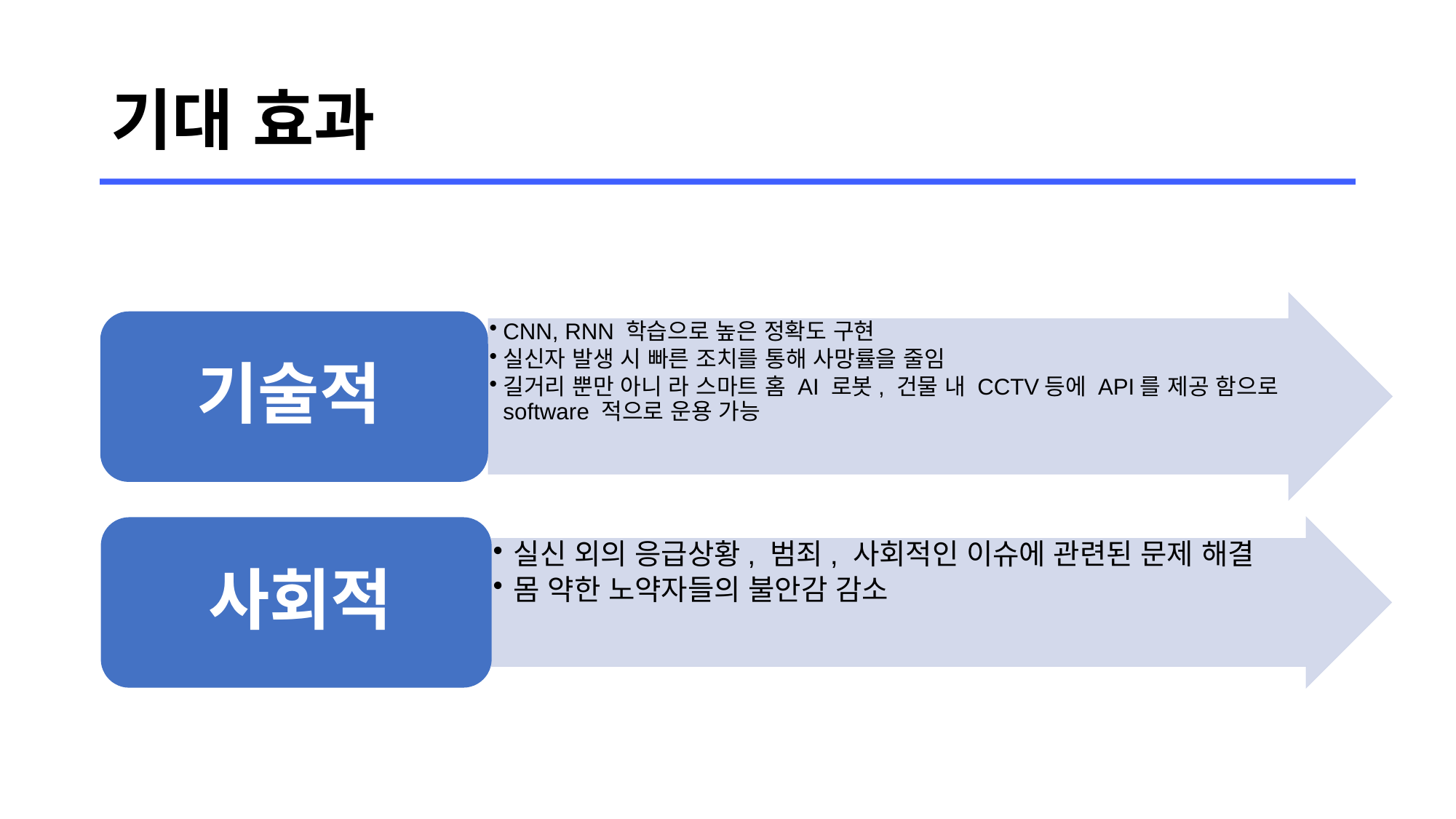

# 기대 효과

CNN, RNN 학습으로 높은 정확도 구현
실신자 발생 시 빠른 조치를 통해 사망률을 줄임
길거리 뿐만 아니 라 스마트 홈 AI 로봇, 건물 내 CCTV등에 API를 제공 함으로 software 적으로 운용 가능
기술적
실신 외의 응급상황, 범죄, 사회적인 이슈에 관련된 문제 해결
몸 약한 노약자들의 불안감 감소
사회적